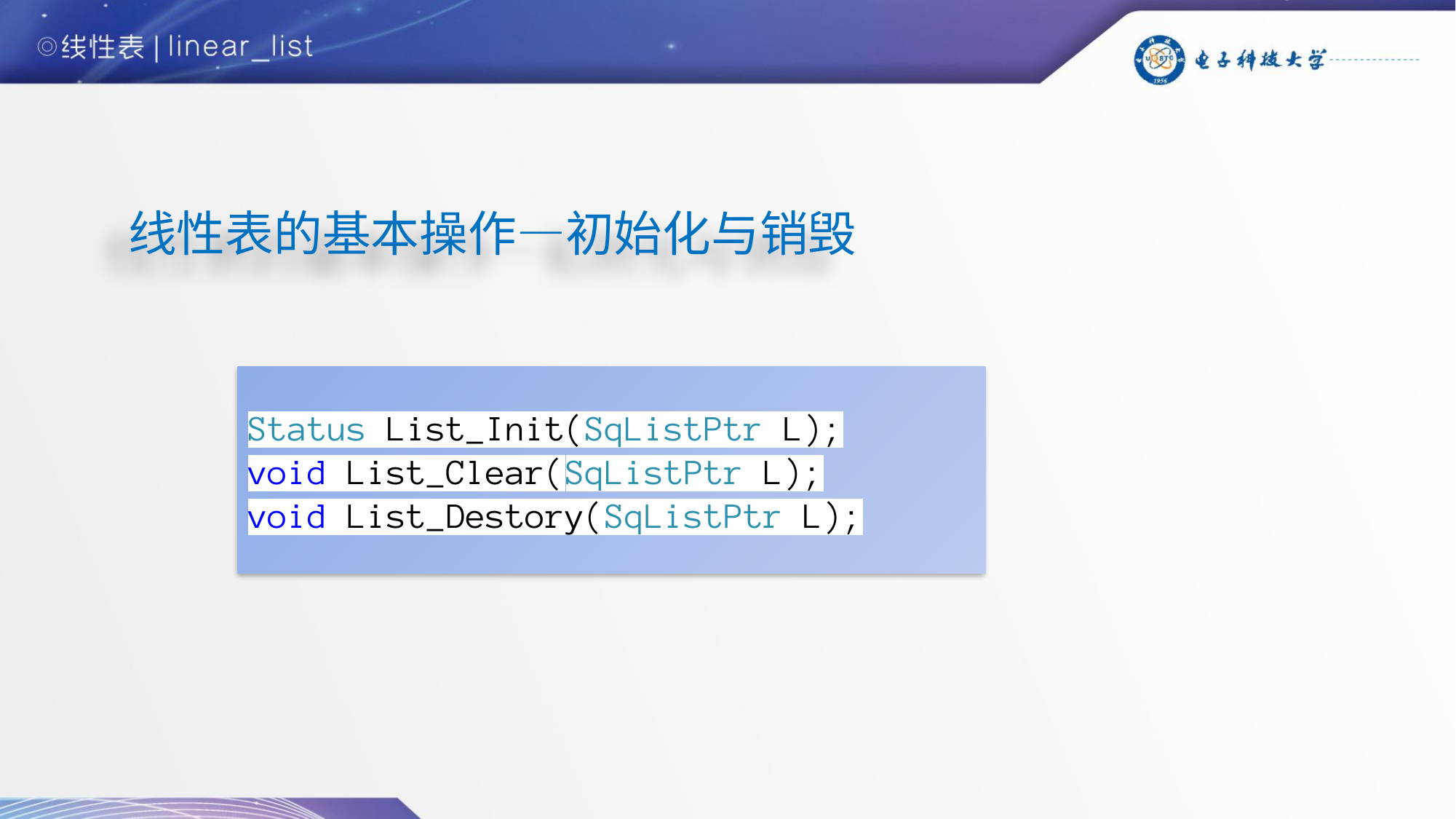

# 线性表的基本操作—初始化与销毁
Status List_Init(SqListPtr L);
void List_Clear(SqListPtr L);
void List_Destory(SqListPtr L);